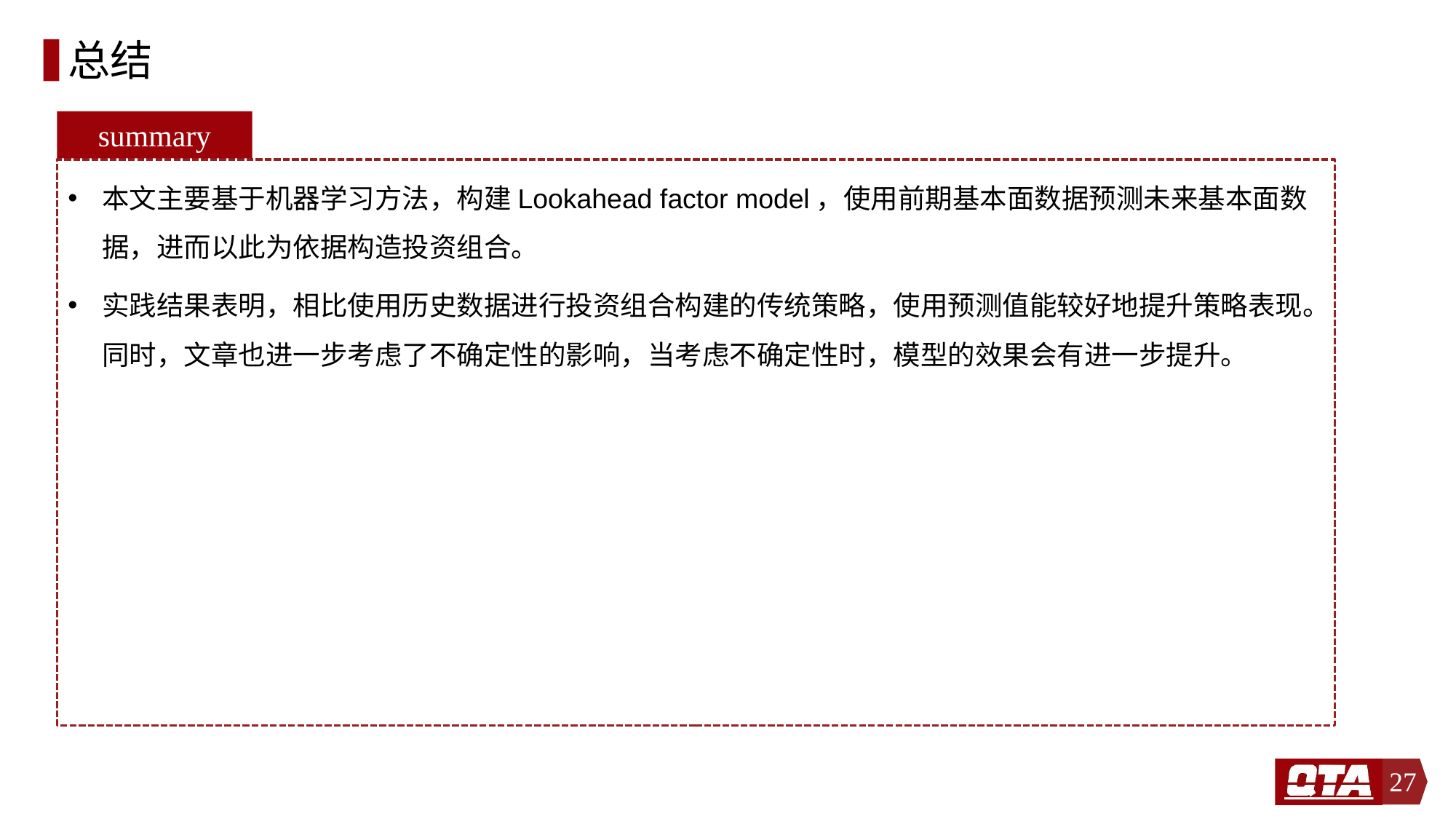

# 总结
summary
本文主要基于机器学习方法，构建Lookahead factor model，使用前期基本面数据预测未来基本面数据，进而以此为依据构造投资组合。
实践结果表明，相比使用历史数据进行投资组合构建的传统策略，使用预测值能较好地提升策略表现。同时，文章也进一步考虑了不确定性的影响，当考虑不确定性时，模型的效果会有进一步提升。

27